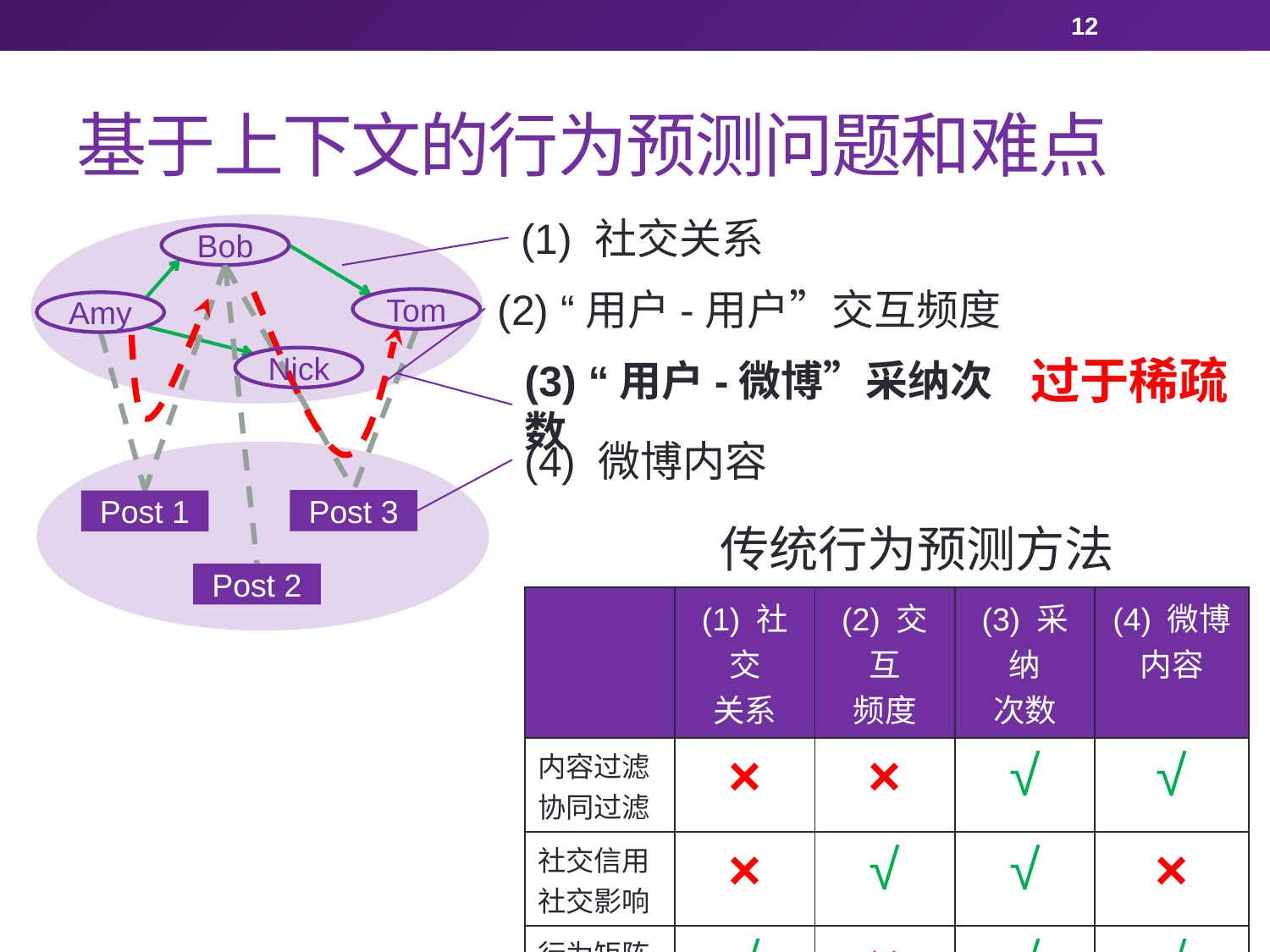

12
# 基于上下文的行为预测问题和难点
(1) 社交关系

Bob
(2) “用户-用户”交互频度
Tom

Amy

过于稀疏
Nick
(3) “用户-微博”采纳次数
(4) 微博内容

Post 3
Post 1
传统行为预测方法
Post 2
|  | (1) 社交 关系 | (2) 交互 频度 | (3) 采纳 次数 | (4) 微博 内容 |
| --- | --- | --- | --- | --- |
| 内容过滤 协同过滤 | × | × | √ | √ |
| 社交信用 社交影响 | × | √ | √ | × |
| 行为矩阵 低秩分解 | √ | × | √ | √ |